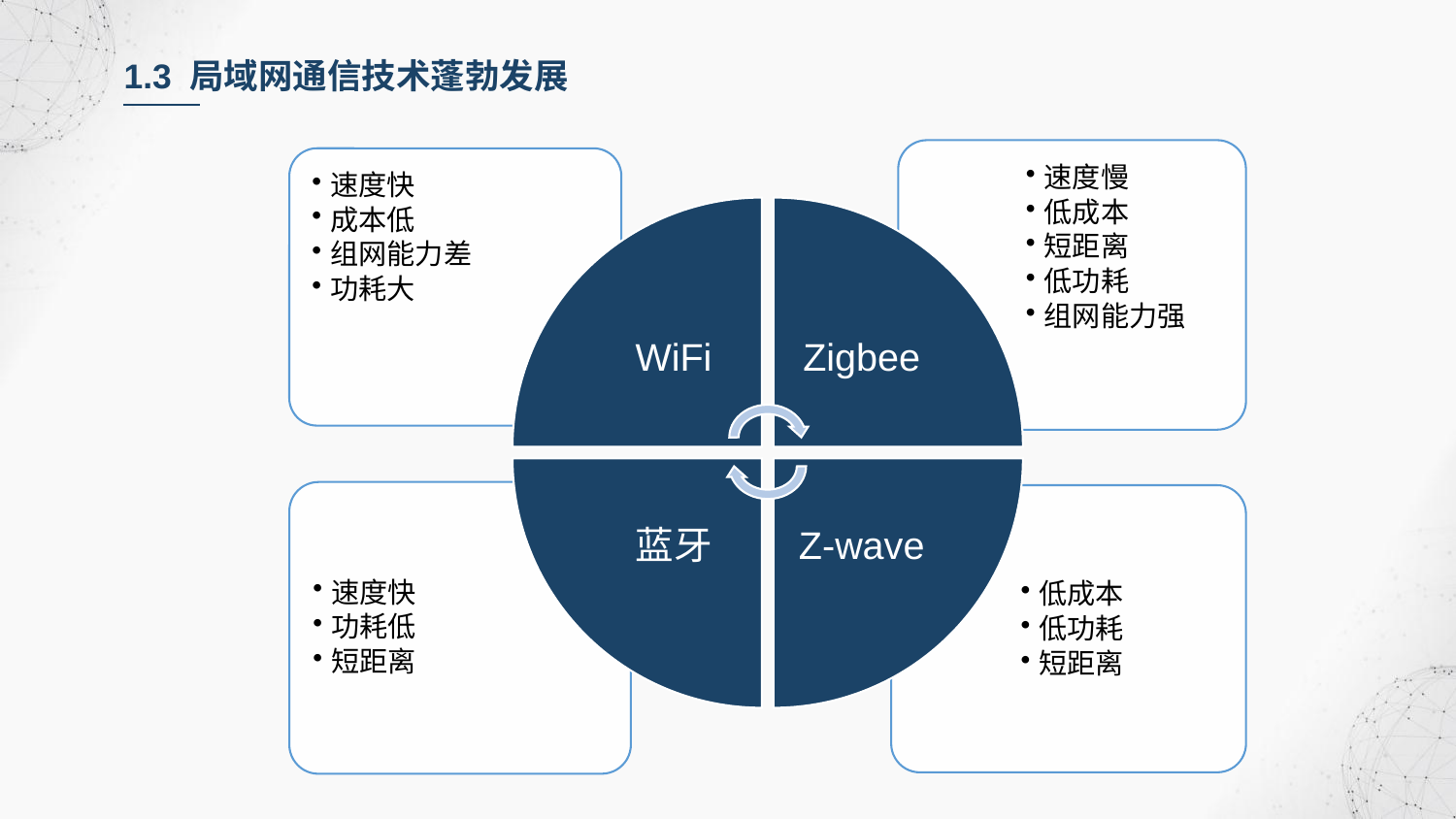

1.3 局域网通信技术蓬勃发展
低成本
低功耗
短距离
速度快
功耗低
短距离

速度慢
低成本
短距离
低功耗
组网能力强

速度快
成本低
组网能力差
功耗大
WiFi
Zigbee
Z-wave
蓝牙